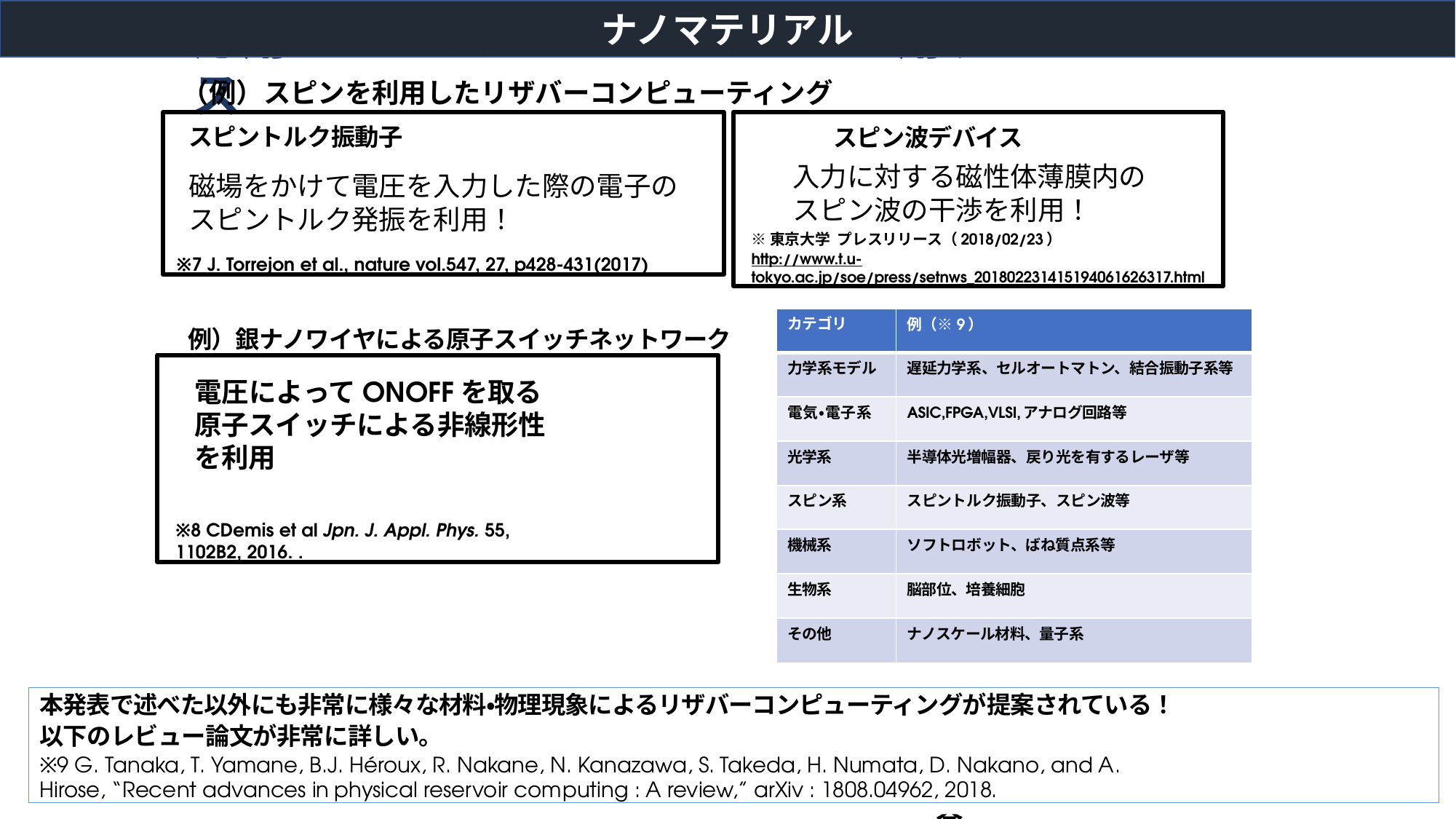

ナノマテリアル
応用:ナノマテリアルによるRC用デバイス
（例）スピンを利用したリザバーコンピューティング
スピントルク振動子
磁場をかけて電圧を入力した際の電子の
スピントルク発振を利用！
※7 J. Torrejon et al., nature vol.547, 27, p428-431(2017)
スピン波デバイス
入力に対する磁性体薄膜内のスピン波の干渉を利用！
※東京大学  プレスリリース（2018/02/23）
http://www.t.u- tokyo.ac.jp/soe/press/setnws_201802231415194061626317.html
| カテゴリ | 例（※9） |
| --- | --- |
| 力学系モデル | 遅延力学系、セルオートマトン、結合振動子系等 |
| 電気・電子系 | ASIC,FPGA,VLSI,アナログ回路等 |
| 光学系 | 半導体光増幅器、戻り光を有するレーザ等 |
| スピン系 | スピントルク振動子、スピン波等 |
| 機械系 | ソフトロボット、ばね質点系等 |
| 生物系 | 脳部位、培養細胞 |
| その他 | ナノスケール材料、量子系 |
例）銀ナノワイヤによる原子スイッチネットワーク
電圧によってONOFFを取る原子スイッチによる非線形性を利用

※8 CDemis et al Jpn. J. Appl. Phys. 55, 1102B2, 2016. .

本発表で述べた以外にも非常に様々な材料・物理現象によるリザバーコンピューティングが提案されている！
以下のレビュー論文が非常に詳しい。
※9 G. Tanaka, T. Yamane, B.J. Héroux, R. Nakane, N. Kanazawa, S. Takeda, H. Numata, D. Nakano, and A. Hirose, “Recent advances in physical reservoir computing : A review,” arXiv : 1808.04962, 2018.
理工学図書館	LS講習会